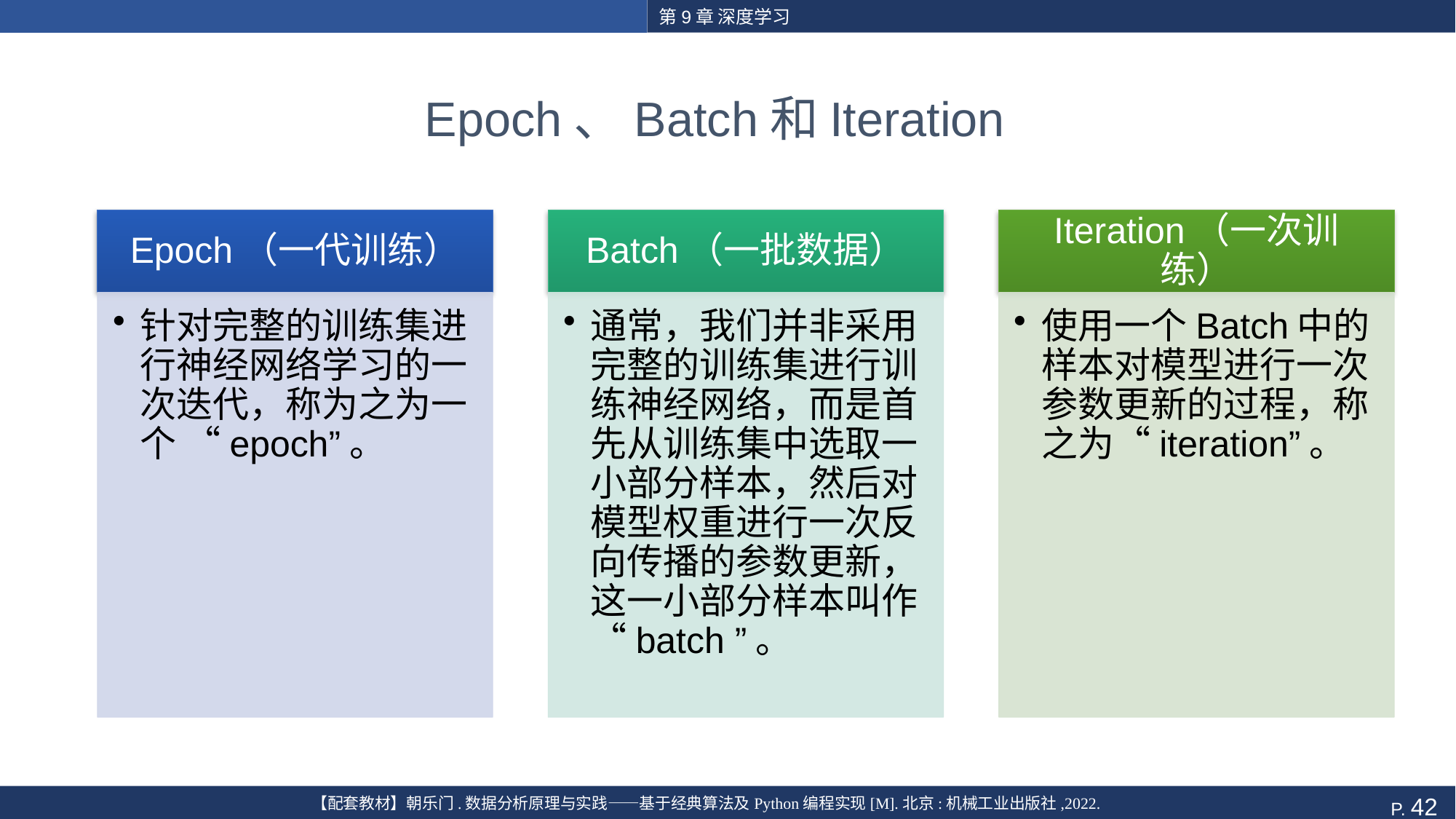

第9章 深度学习
# Epoch、Batch和Iteration
Epoch（一代训练）
针对完整的训练集进行神经网络学习的一次迭代，称为之为一个 “epoch”。
Batch（一批数据）
通常，我们并非采用完整的训练集进行训练神经网络，而是首先从训练集中选取一小部分样本，然后对模型权重进行一次反向传播的参数更新，这一小部分样本叫作“batch ”。
Iteration（一次训练）
使用一个Batch中的样本对模型进行一次参数更新的过程，称之为“iteration”。